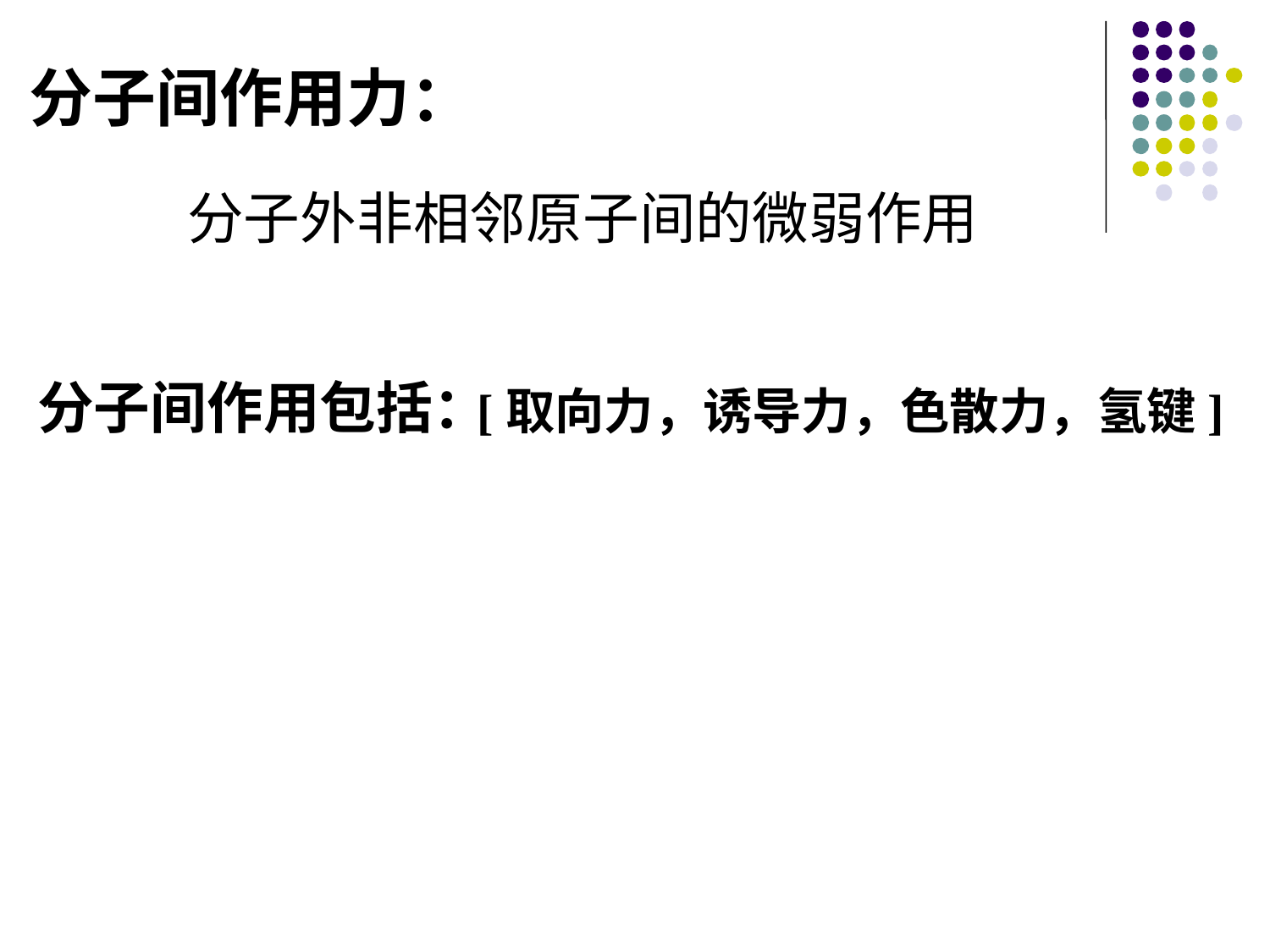

分子间作用力：
分子外非相邻原子间的微弱作用
分子间作用包括：
[取向力，诱导力，色散力，氢键]